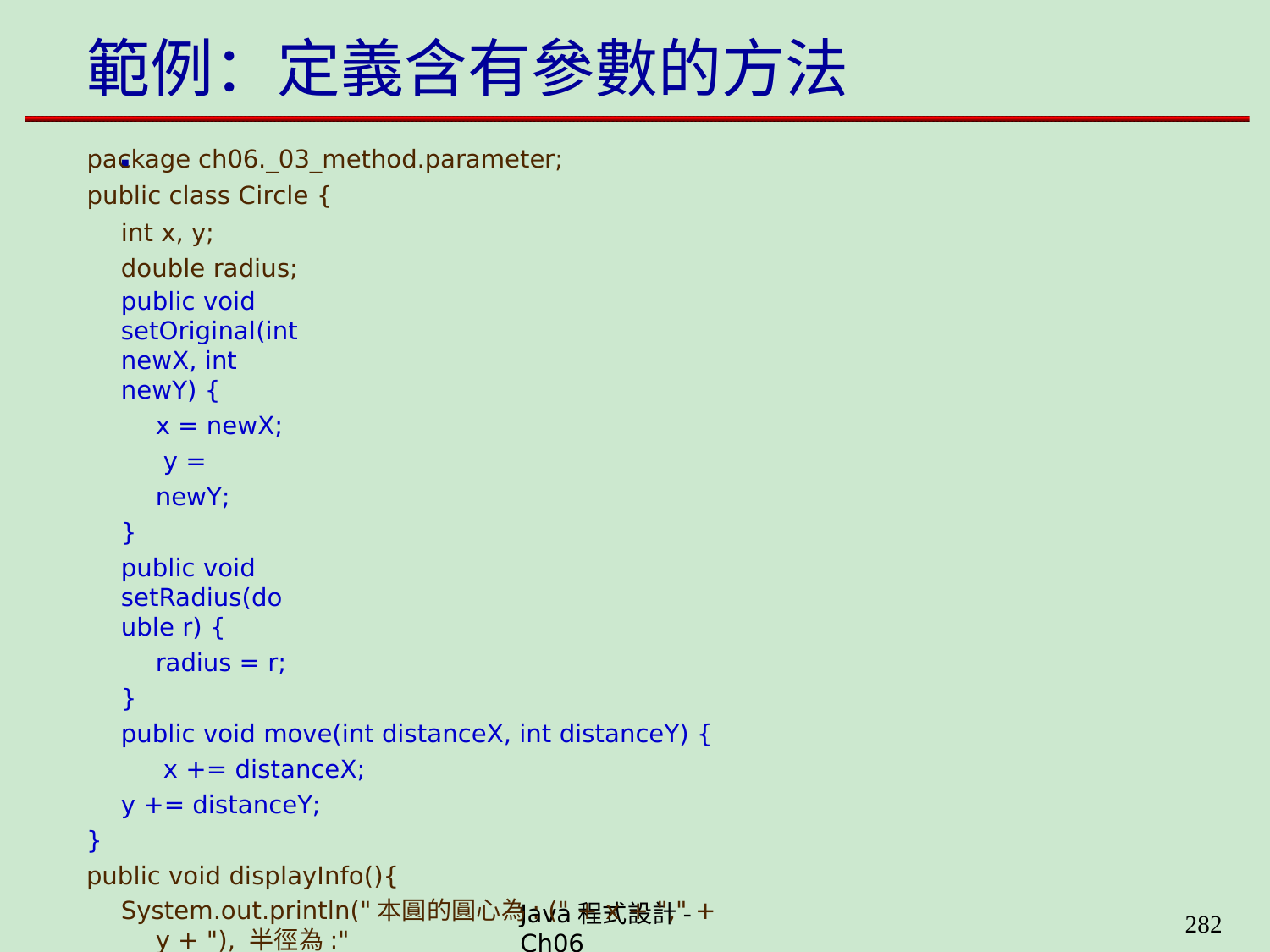

# 範例：定義含有參數的方法 .
package ch06._03_method.parameter;  public class Circle {
int x, y;  double radius;
public void setOriginal(int newX, int newY) {
x = newX;  y = newY;
}
public void setRadius(double r) {
radius = r;
}
public void move(int distanceX, int distanceY) {  x += distanceX;
y += distanceY;
}
public void displayInfo(){
System.out.println("本圓的圓心為: (" + x + "," + y + "), 半徑為:"
+ radius);
}
}
Java程式設計-Ch06
282